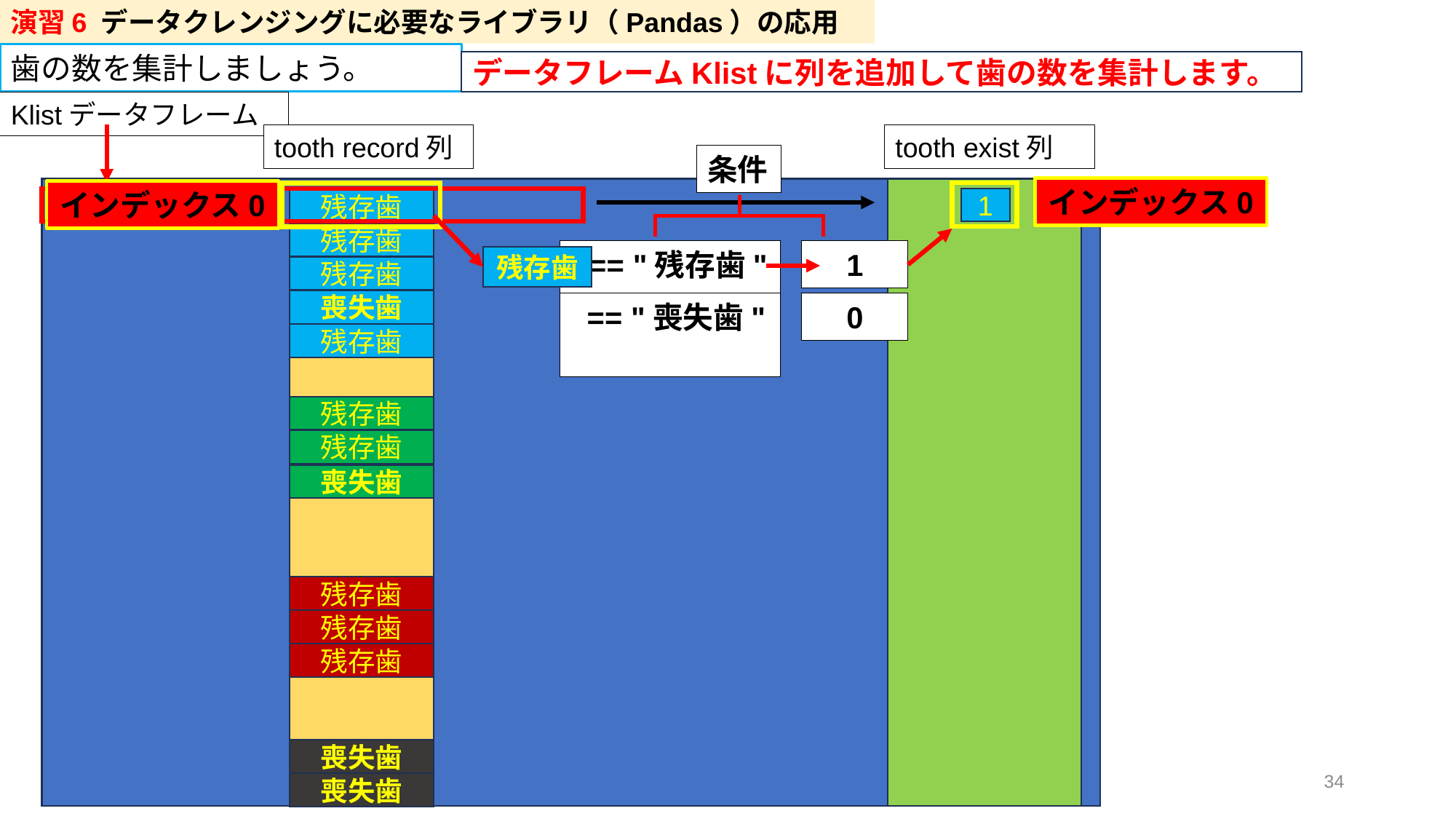

演習6 データクレンジングに必要なライブラリ（Pandas）の応用
歯の数を集計しましょう。
データフレームKlistに列を追加して歯の数を集計します。
Klistデータフレーム
tooth record列
tooth exist列

条件
インデックス0

インデックス0

1

残存歯
残存歯
t == "残存歯"
1
残存歯
残存歯
喪失歯
  == "喪失歯"
0
残存歯
残存歯
残存歯
喪失歯
残存歯
残存歯
残存歯
喪失歯
34
喪失歯